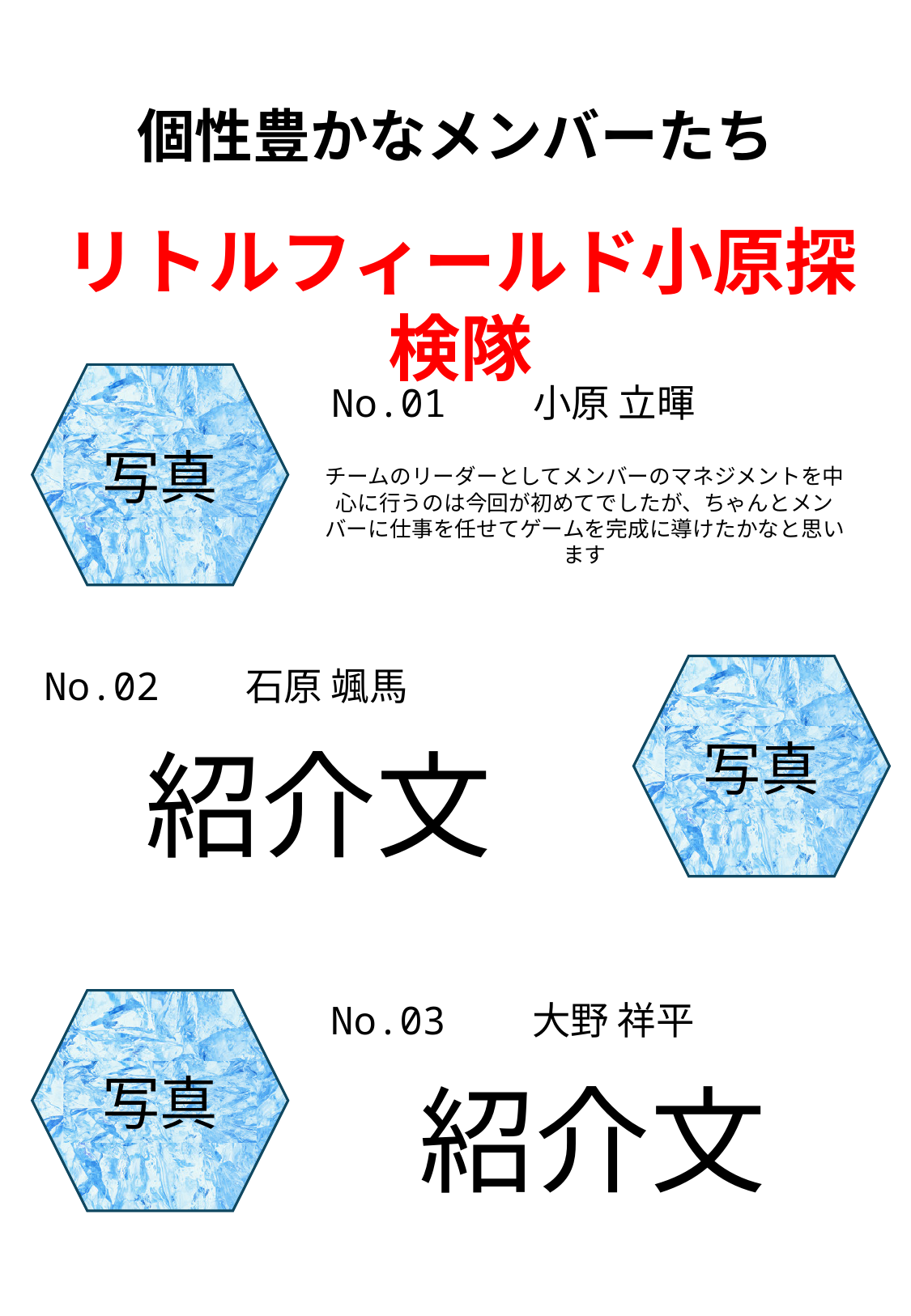

個性豊かなメンバーたち
リトルフィールド小原探検隊

写真
No.01　　小原 立暉
チームのリーダーとしてメンバーのマネジメントを中心に行うのは今回が初めてでしたが、ちゃんとメンバーに仕事を任せてゲームを完成に導けたかなと思います
No.02　　石原 颯馬

写真
紹介文

写真
No.03　　大野 祥平
紹介文